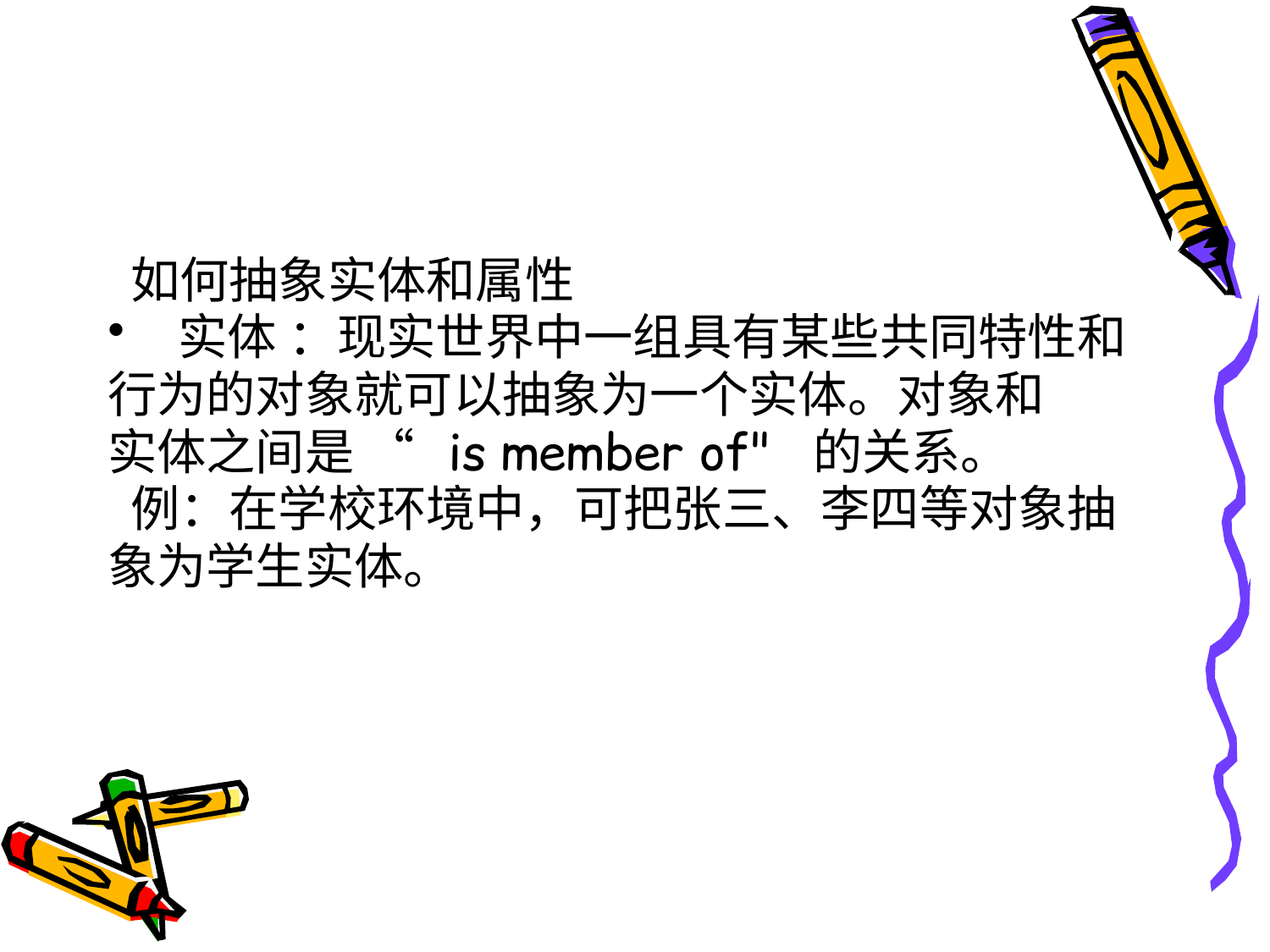

#
 如何抽象实体和属性
 实体 ：现实世界中一组具有某些共同特性和
行为的对象就可以抽象为一个实体。对象和
实体之间是 “  is member of"  的关系。
 例：在学校环境中，可把张三、李四等对象抽
象为学生实体。